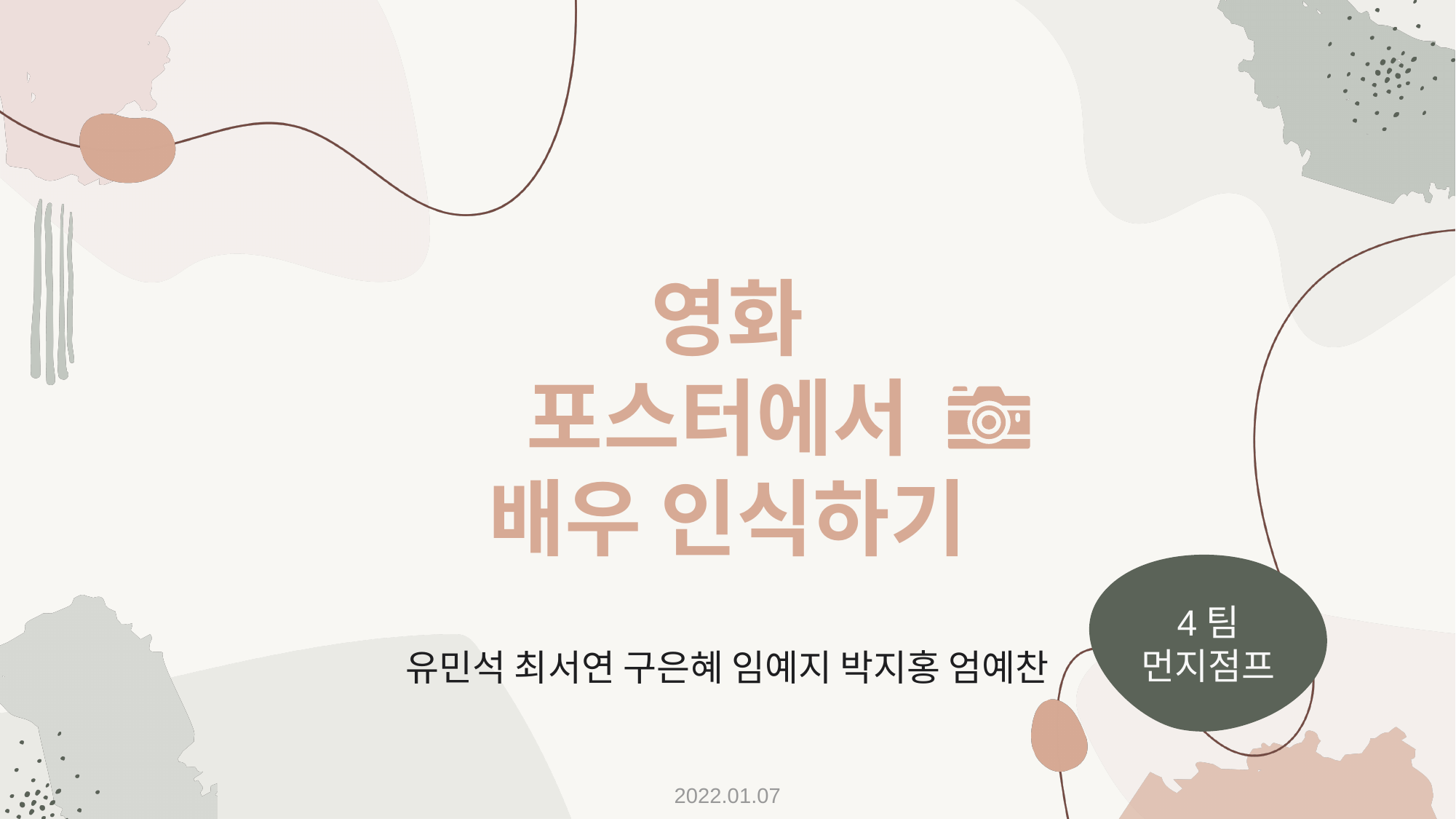

영화 포스터에서
배우 인식하기

4팀
먼지점프
유민석 최서연 구은혜 임예지 박지홍 엄예찬
2022.01.07